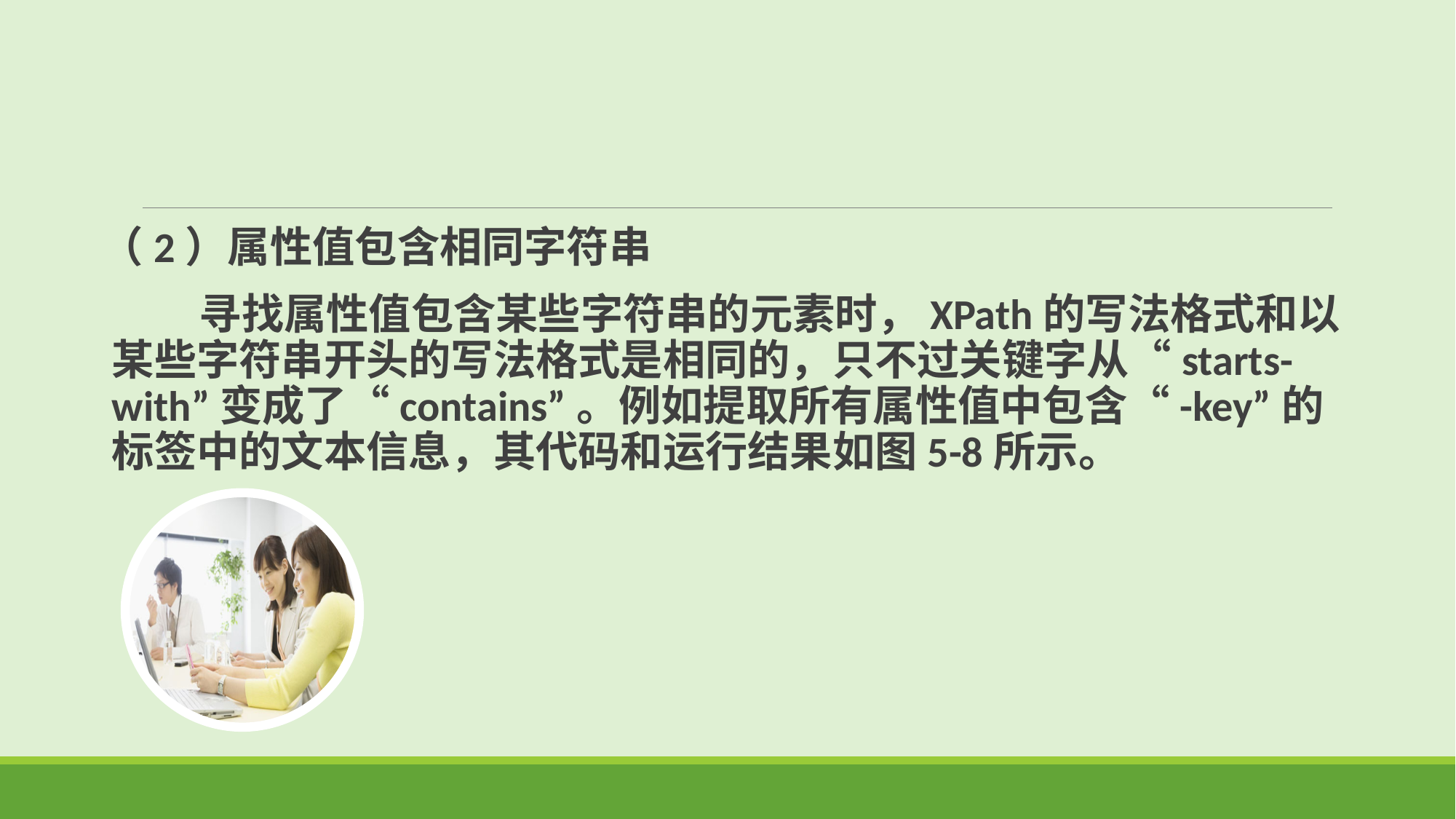

（2）属性值包含相同字符串
        寻找属性值包含某些字符串的元素时，XPath的写法格式和以某些字符串开头的写法格式是相同的，只不过关键字从“starts-with”变成了“contains”。例如提取所有属性值中包含“-key”的标签中的文本信息，其代码和运行结果如图5-8所示。